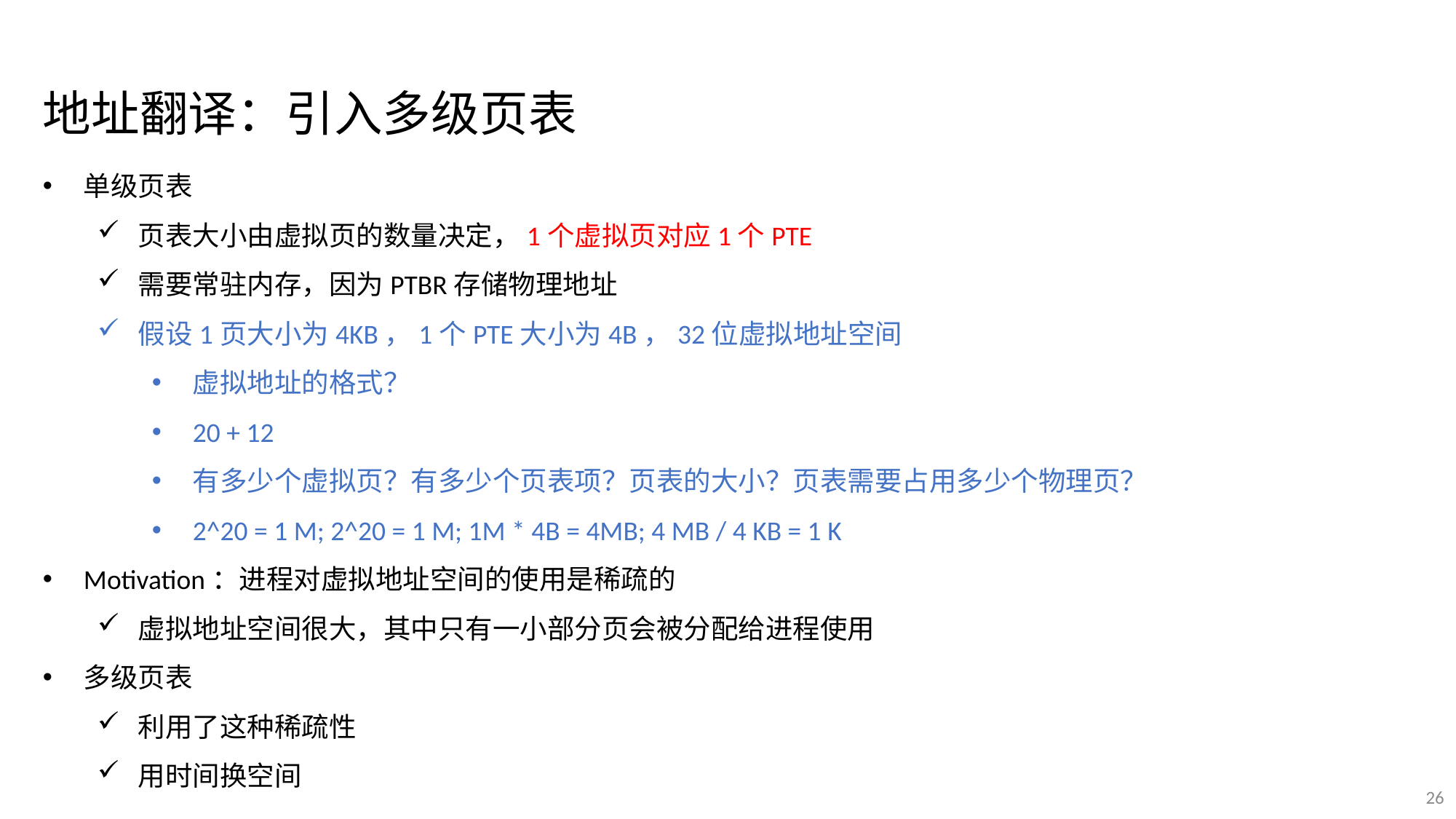

地址翻译：引入多级页表
单级页表
页表大小由虚拟页的数量决定，1个虚拟页对应1个PTE
需要常驻内存，因为PTBR存储物理地址
假设1页大小为4KB，1个PTE大小为4B，32位虚拟地址空间
虚拟地址的格式？
20 + 12
有多少个虚拟页？有多少个页表项？页表的大小？页表需要占用多少个物理页？
2^20 = 1 M; 2^20 = 1 M; 1M * 4B = 4MB; 4 MB / 4 KB = 1 K
Motivation：进程对虚拟地址空间的使用是稀疏的
虚拟地址空间很大，其中只有一小部分页会被分配给进程使用
多级页表
利用了这种稀疏性
用时间换空间
26